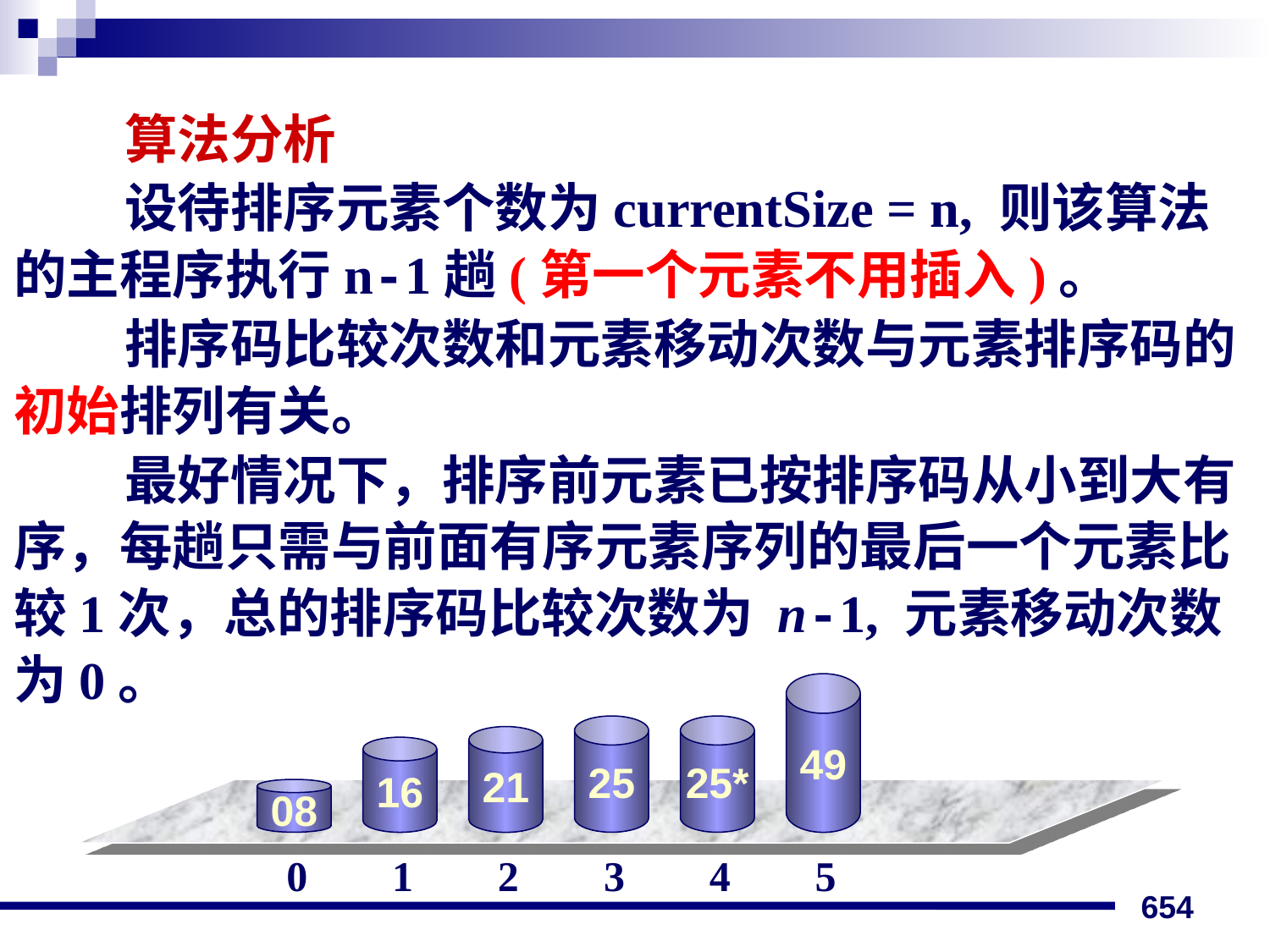

算法分析
设待排序元素个数为currentSize = n, 则该算法的主程序执行n-1趟(第一个元素不用插入)。
排序码比较次数和元素移动次数与元素排序码的初始排列有关。
最好情况下，排序前元素已按排序码从小到大有序，每趟只需与前面有序元素序列的最后一个元素比较1次，总的排序码比较次数为 n-1, 元素移动次数为0。

49
25
25*
21
16

08
0        1        2        3        4        5
654